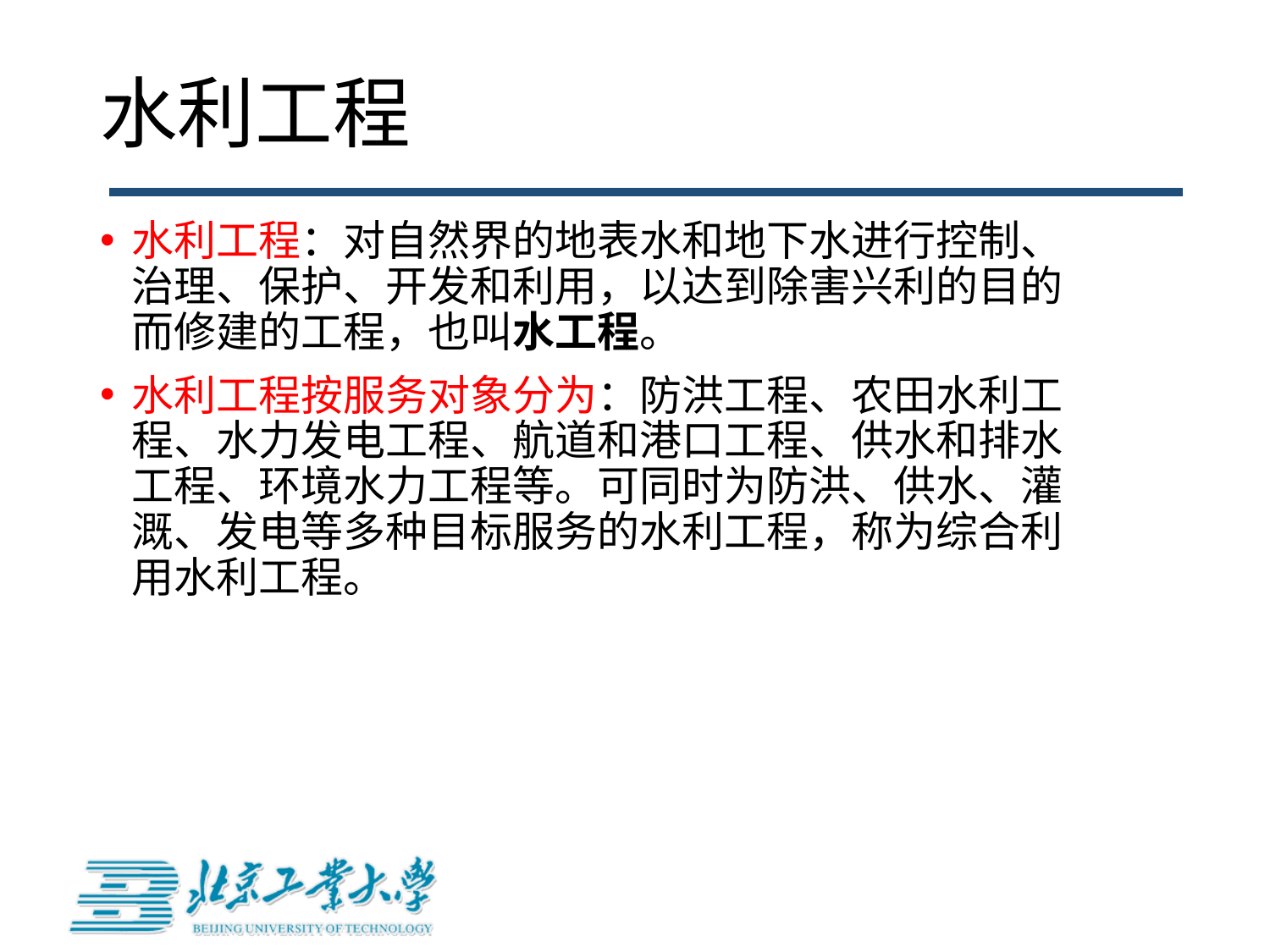

# 水利工程
水利工程：对自然界的地表水和地下水进行控制、治理、保护、开发和利用，以达到除害兴利的目的而修建的工程，也叫水工程。
水利工程按服务对象分为：防洪工程、农田水利工程、水力发电工程、航道和港口工程、供水和排水工程、环境水力工程等。可同时为防洪、供水、灌溉、发电等多种目标服务的水利工程，称为综合利用水利工程。